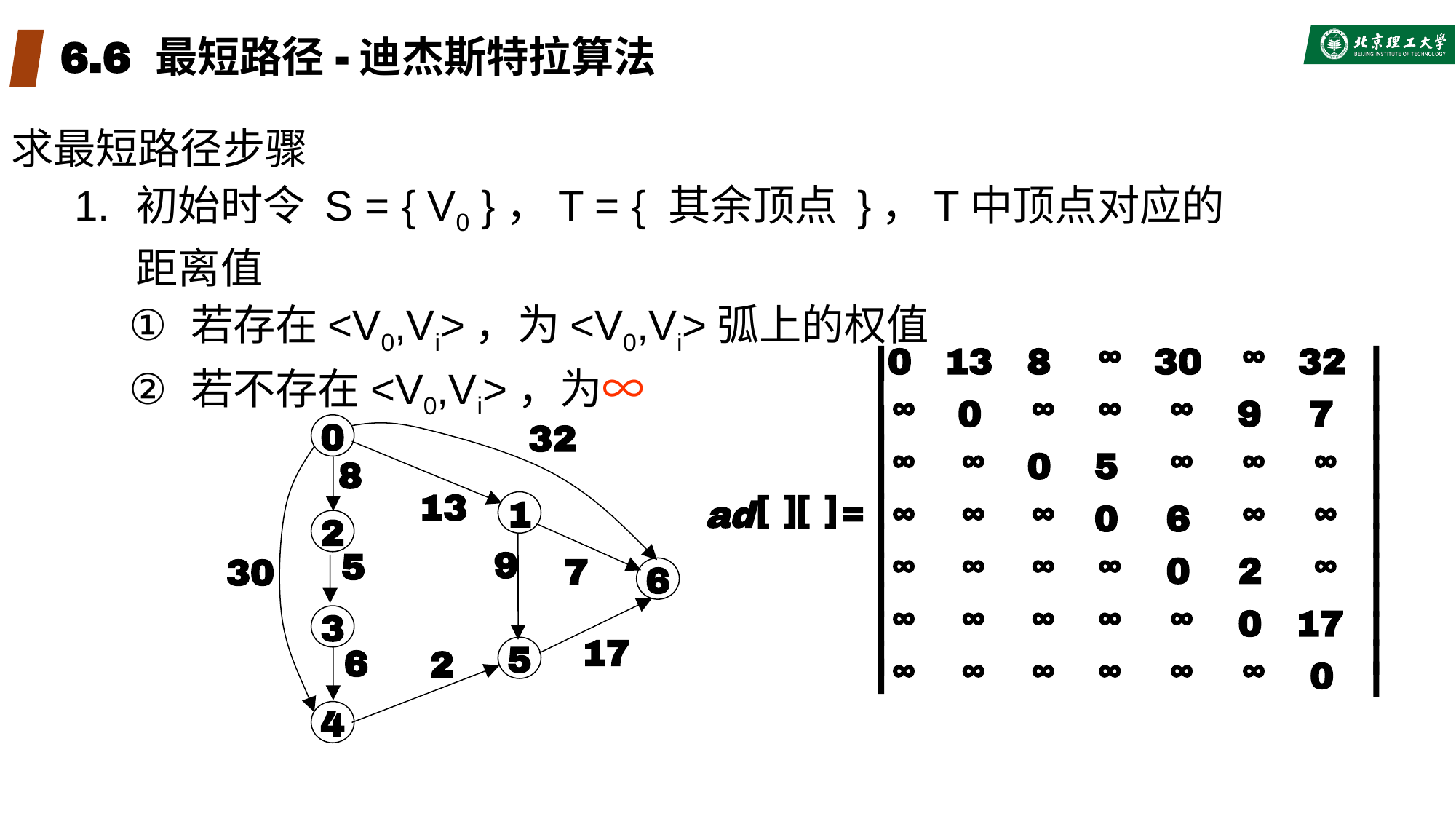

# 6.6 最短路径-迪杰斯特拉算法
求最短路径步骤
初始时令 S = { V0 }，T = { 其余顶点 }，T中顶点对应的距离值
若存在<V0,Vi>，为<V0,Vi>弧上的权值
若不存在<V0,Vi>，为∞
∞
∞
|
|
0
13
8
30
32
|
|
∞
∞
∞
∞
0
9
7
|
|
|
|
∞
∞
∞
∞
∞
0
5
|
|
|
|
[ ][ ]
=
ad
∞
∞
∞
∞
∞
0
6
|
|
|
|
∞
∞
∞
∞
∞
0
2
|
|
∞
∞
∞
∞
∞
0
17
|
|
|
|
∞
∞
∞
∞
∞
∞
|
0
|

32
0

8

13
1
2

9
5
7
30

6

3
17
6
2
5

4